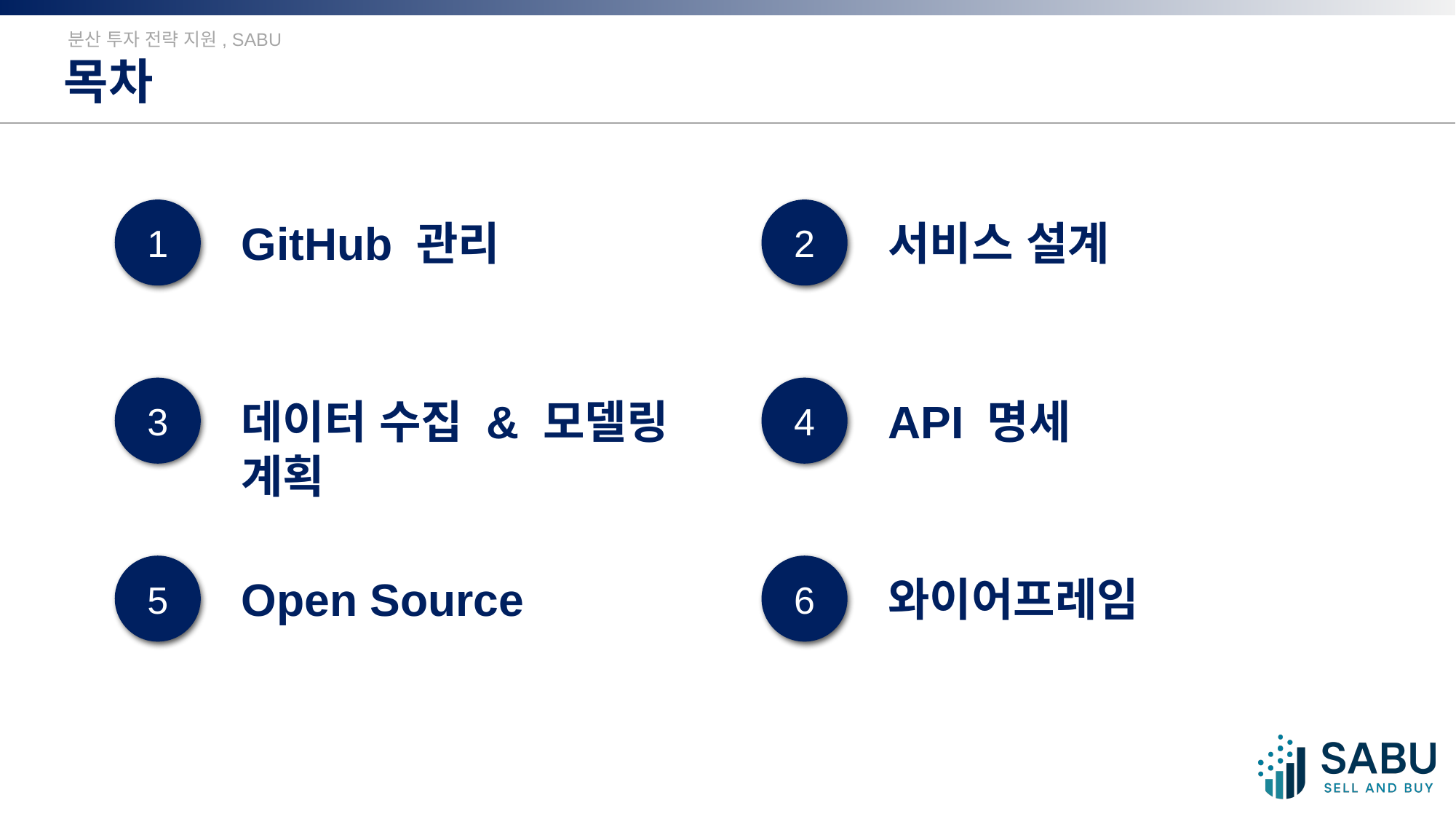

분산 투자 전략 지원, SABU
목차
1
GitHub 관리
2
서비스 설계
3
데이터 수집 & 모델링 계획

4
API 명세
5
Open Source
6
와이어프레임